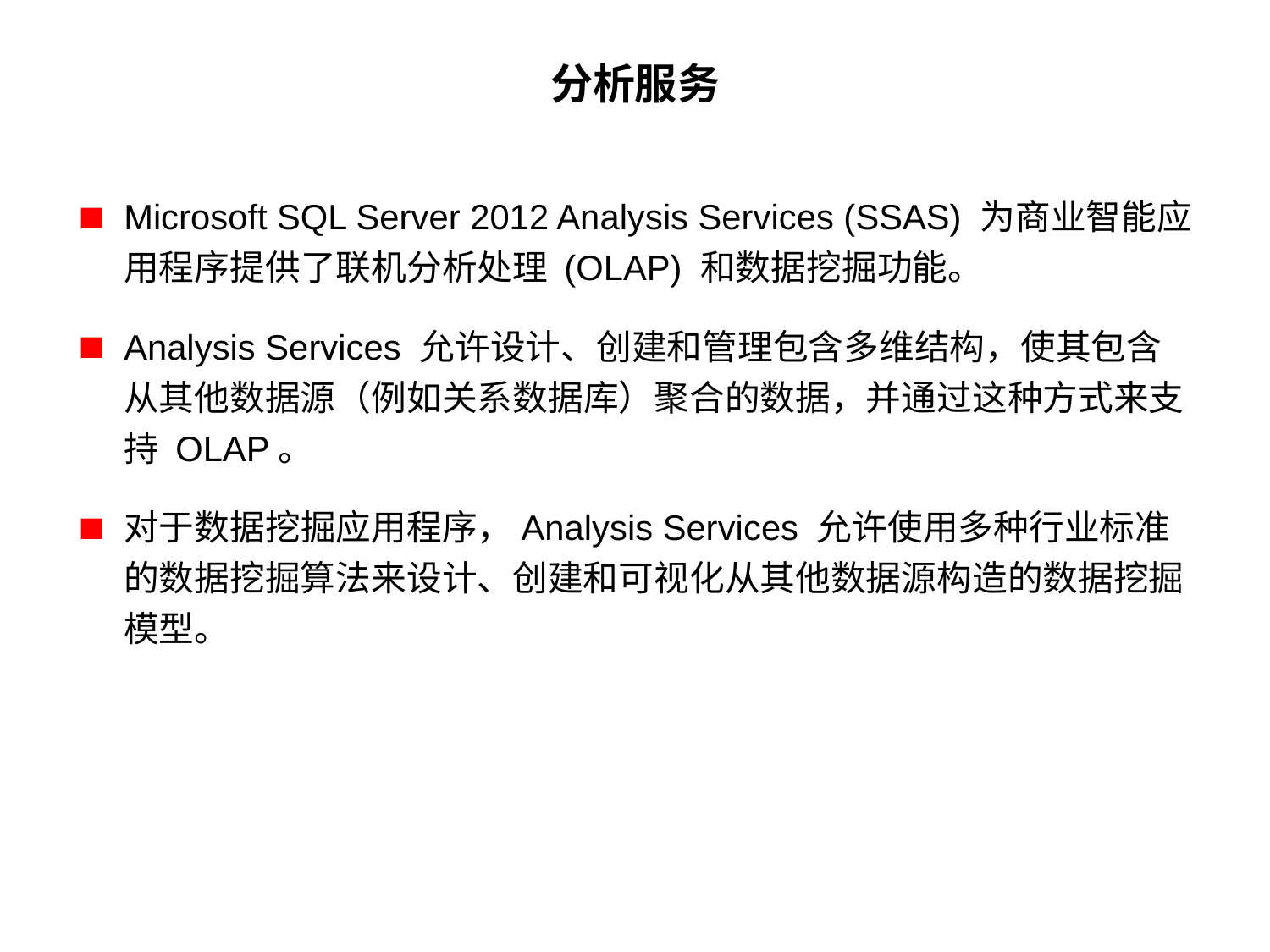

# 分析服务
Microsoft SQL Server 2012 Analysis Services (SSAS) 为商业智能应用程序提供了联机分析处理 (OLAP) 和数据挖掘功能。
Analysis Services 允许设计、创建和管理包含多维结构，使其包含从其他数据源（例如关系数据库）聚合的数据，并通过这种方式来支持 OLAP。
对于数据挖掘应用程序，Analysis Services 允许使用多种行业标准的数据挖掘算法来设计、创建和可视化从其他数据源构造的数据挖掘模型。